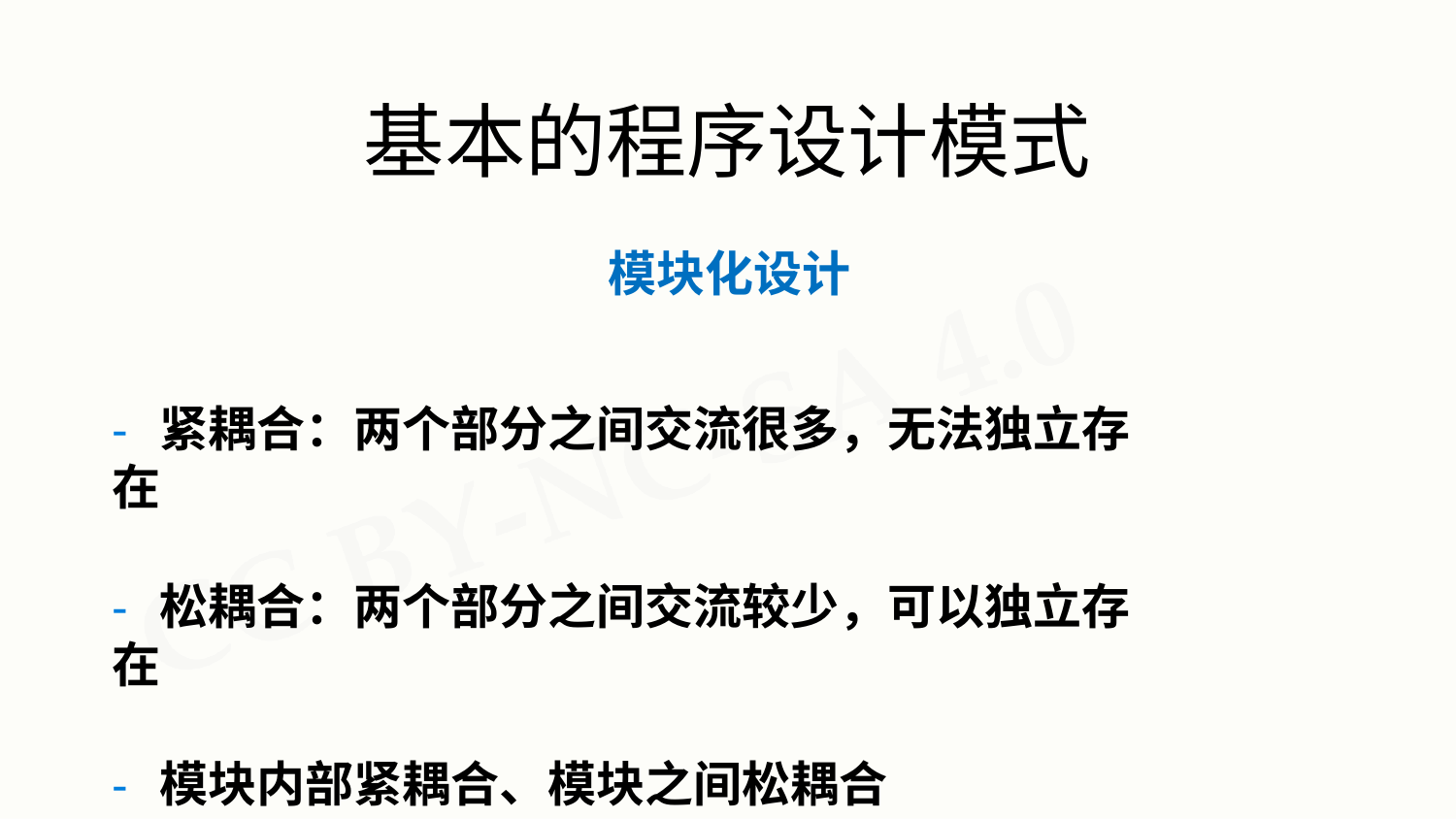

# 基本的程序设计模式
模块化设计

- 紧耦合：两个部分之间交流很多，无法独立存在

- 松耦合：两个部分之间交流较少，可以独立存在

- 模块内部紧耦合、模块之间松耦合